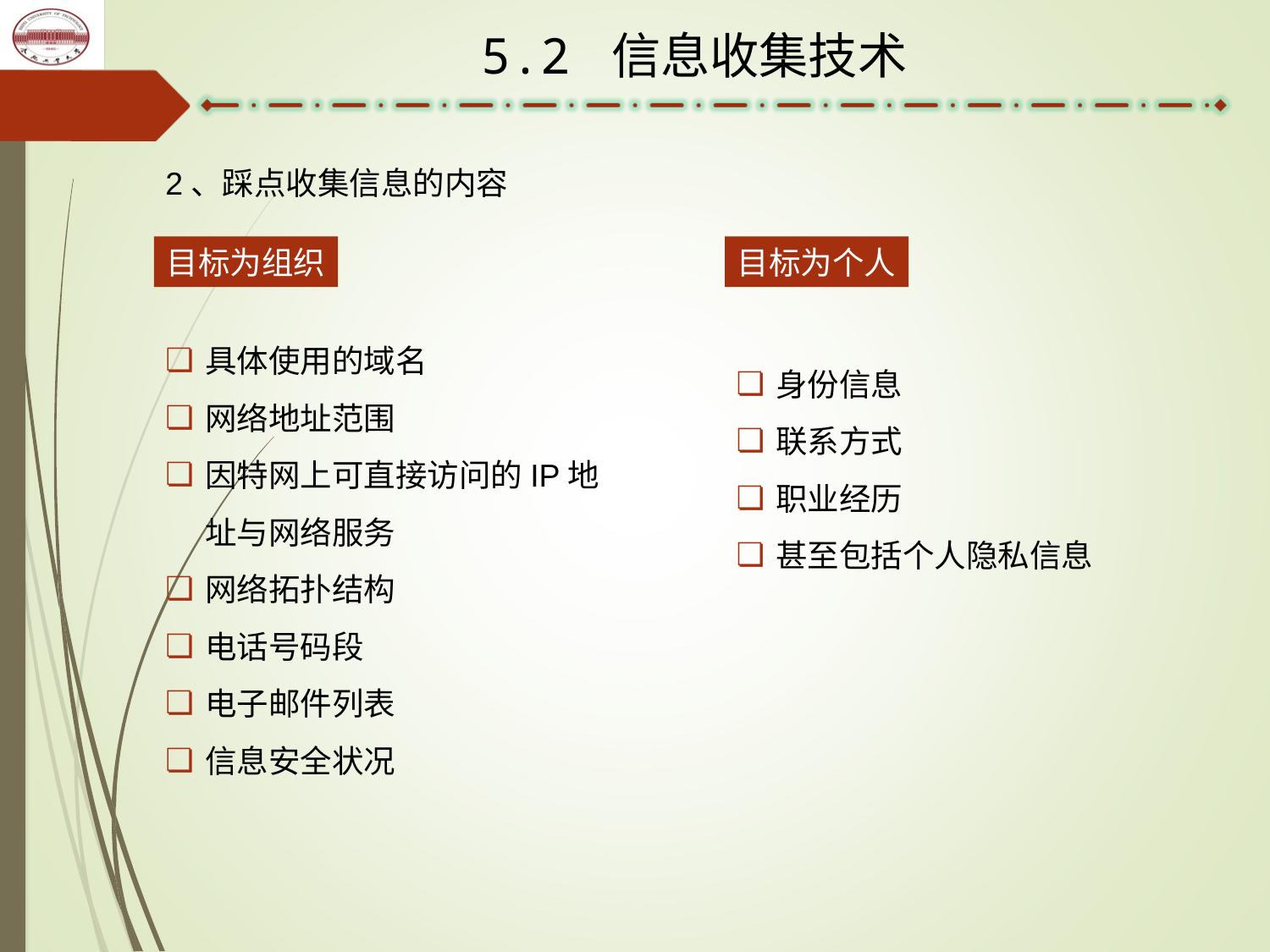

5.2 信息收集技术
2、踩点收集信息的内容
目标为组织
目标为个人
具体使用的域名
网络地址范围
因特网上可直接访问的IP地址与网络服务
网络拓扑结构
电话号码段
电子邮件列表
信息安全状况
身份信息
联系方式
职业经历
甚至包括个人隐私信息